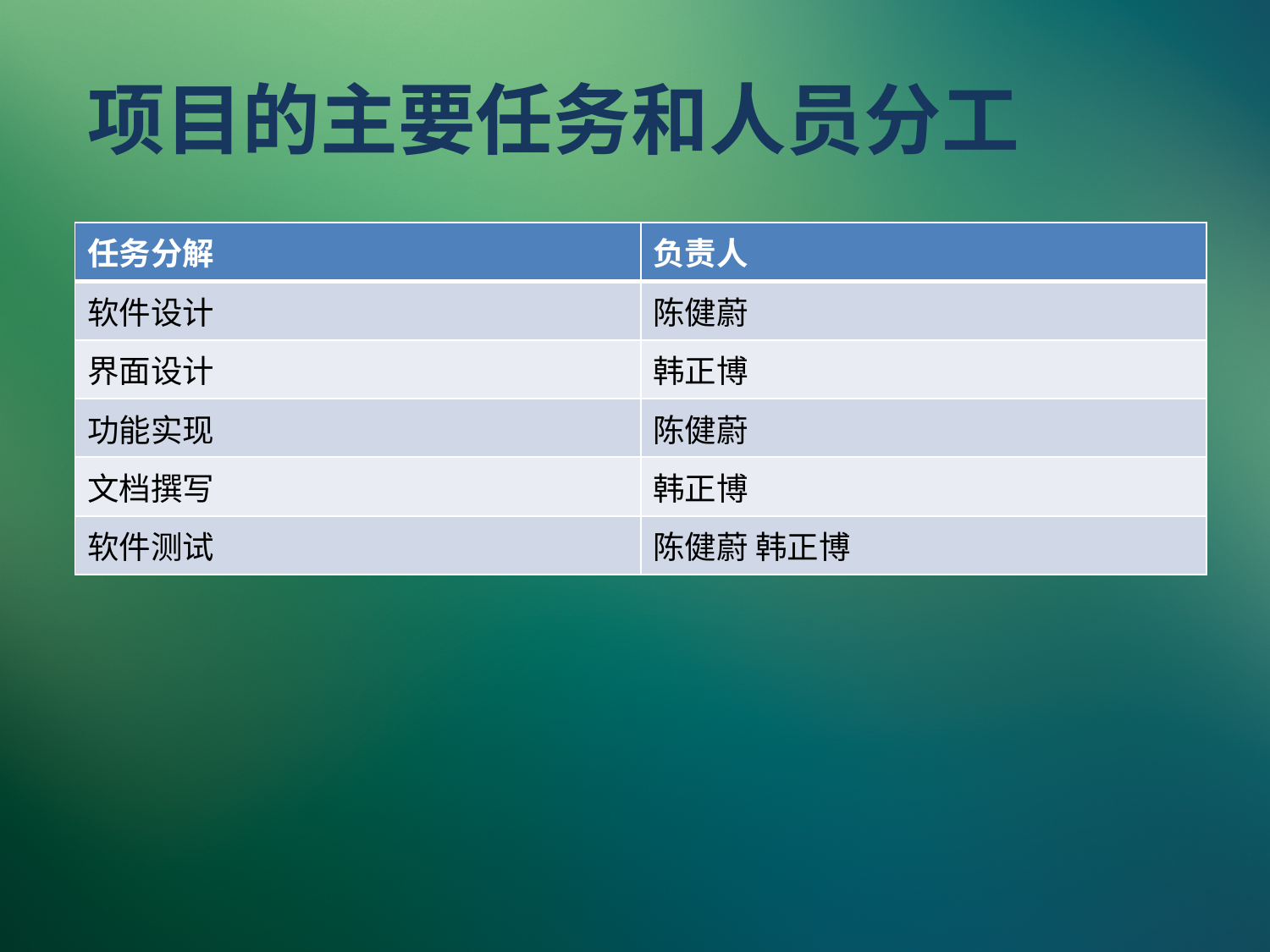

# 项目的主要任务和人员分工
| 任务分解 | 负责人 |
| --- | --- |
| 软件设计 | 陈健蔚 |
| 界面设计 | 韩正博 |
| 功能实现 | 陈健蔚 |
| 文档撰写 | 韩正博 |
| 软件测试 | 陈健蔚 韩正博 |